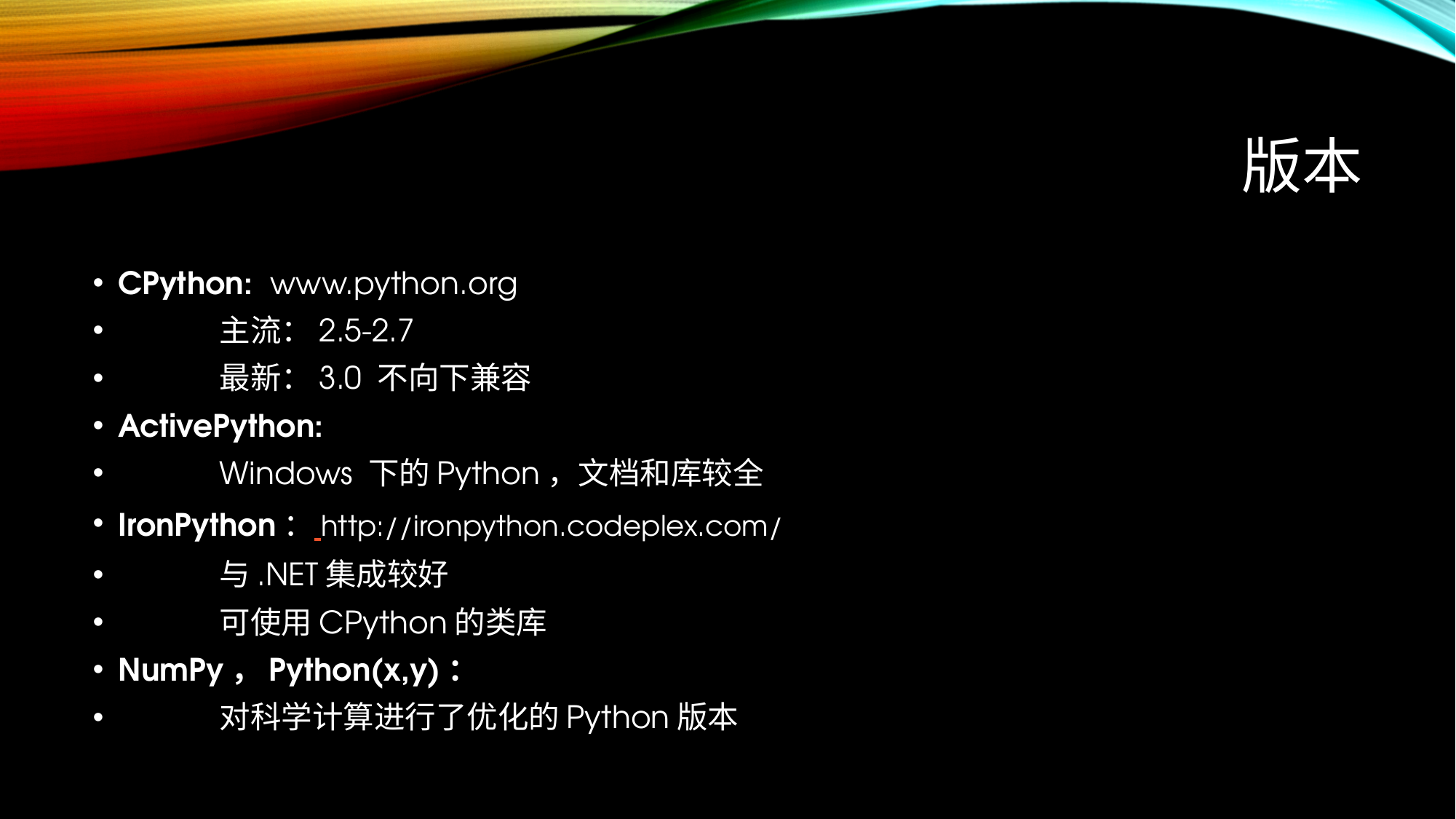

# 版本
CPython:  www.python.org
	主流：2.5-2.7
	最新：3.0 不向下兼容
ActivePython:
	Windows 下的Python，文档和库较全
IronPython： http://ironpython.codeplex.com/
	与.NET集成较好
	可使用CPython的类库
NumPy，Python(x,y)：
	对科学计算进行了优化的Python版本